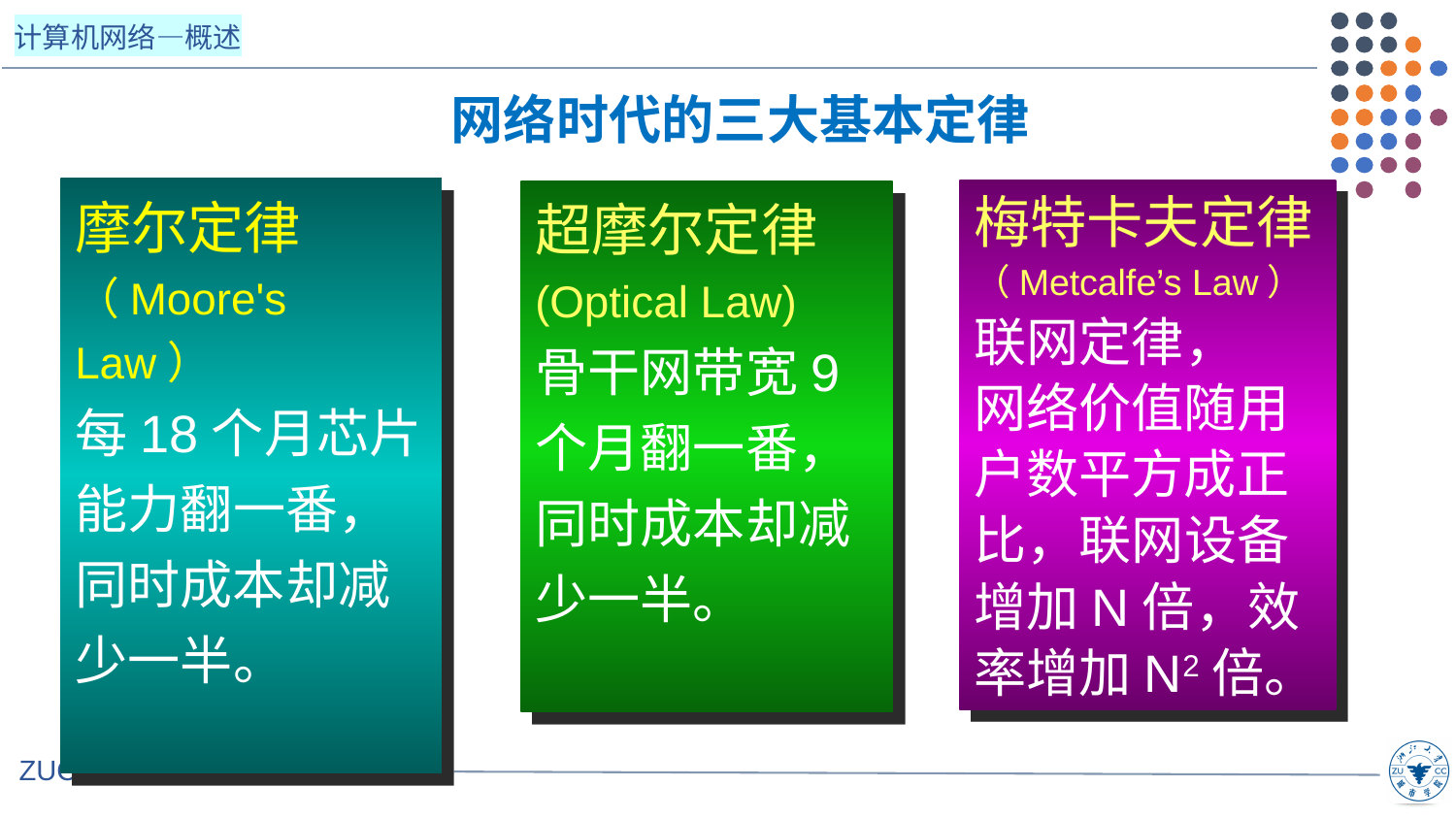

网络时代的三大基本定律
摩尔定律（Moore's Law）
每18个月芯片能力翻一番，同时成本却减少一半。

梅特卡夫定律（Metcalfe’s Law）联网定律，
网络价值随用户数平方成正比，联网设备增加N倍，效率增加N2倍。
超摩尔定律(Optical Law)
骨干网带宽9个月翻一番，同时成本却减少一半。